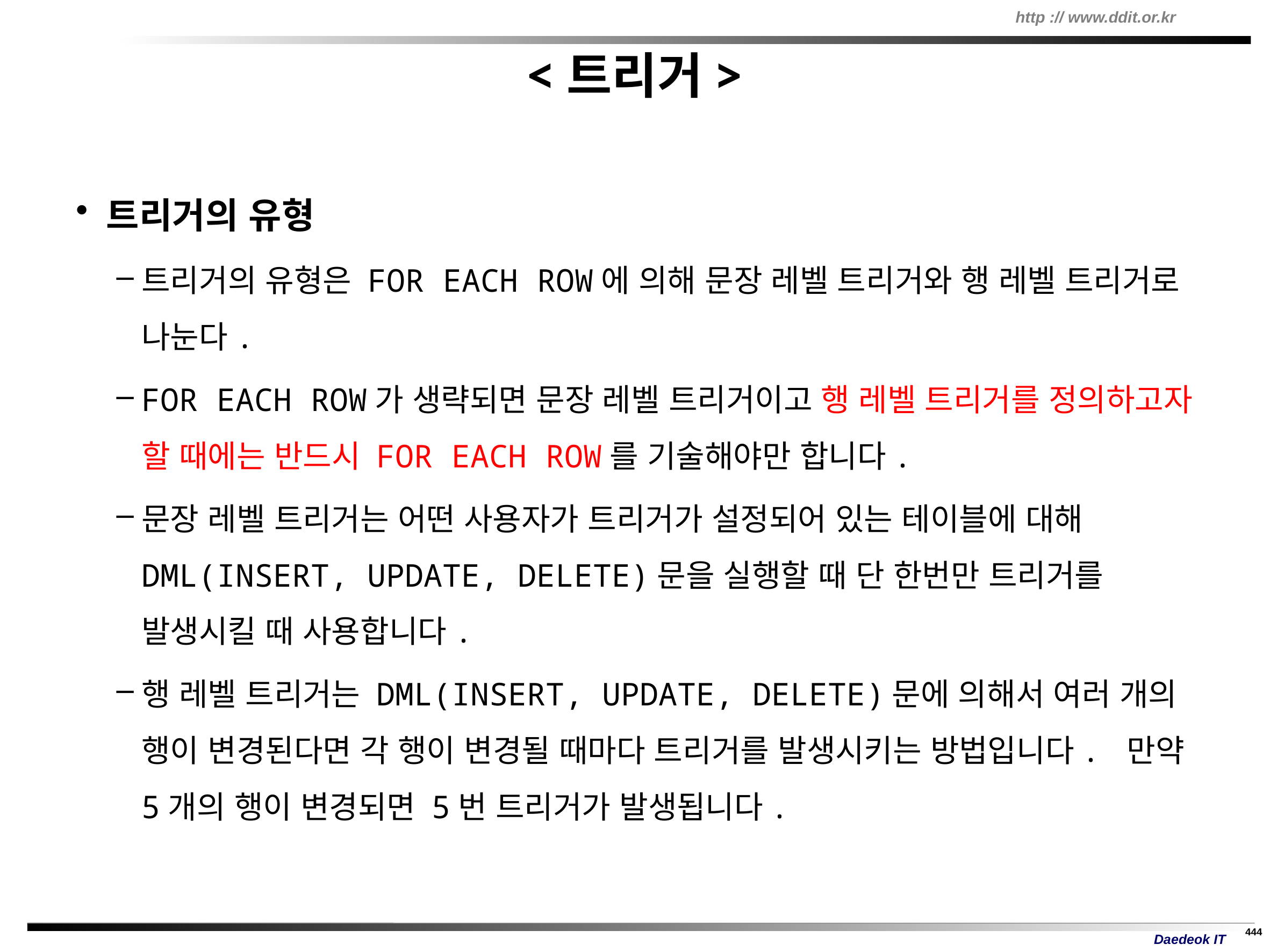

# <트리거>
트리거의 유형
트리거의 유형은 FOR EACH ROW에 의해 문장 레벨 트리거와 행 레벨 트리거로 나눈다.
FOR EACH ROW가 생략되면 문장 레벨 트리거이고 행 레벨 트리거를 정의하고자 할 때에는 반드시 FOR EACH ROW를 기술해야만 합니다.
문장 레벨 트리거는 어떤 사용자가 트리거가 설정되어 있는 테이블에 대해 DML(INSERT, UPDATE, DELETE)문을 실행할 때 단 한번만 트리거를 발생시킬 때 사용합니다.
행 레벨 트리거는 DML(INSERT, UPDATE, DELETE)문에 의해서 여러 개의 행이 변경된다면 각 행이 변경될 때마다 트리거를 발생시키는 방법입니다. 만약 5개의 행이 변경되면 5번 트리거가 발생됩니다.